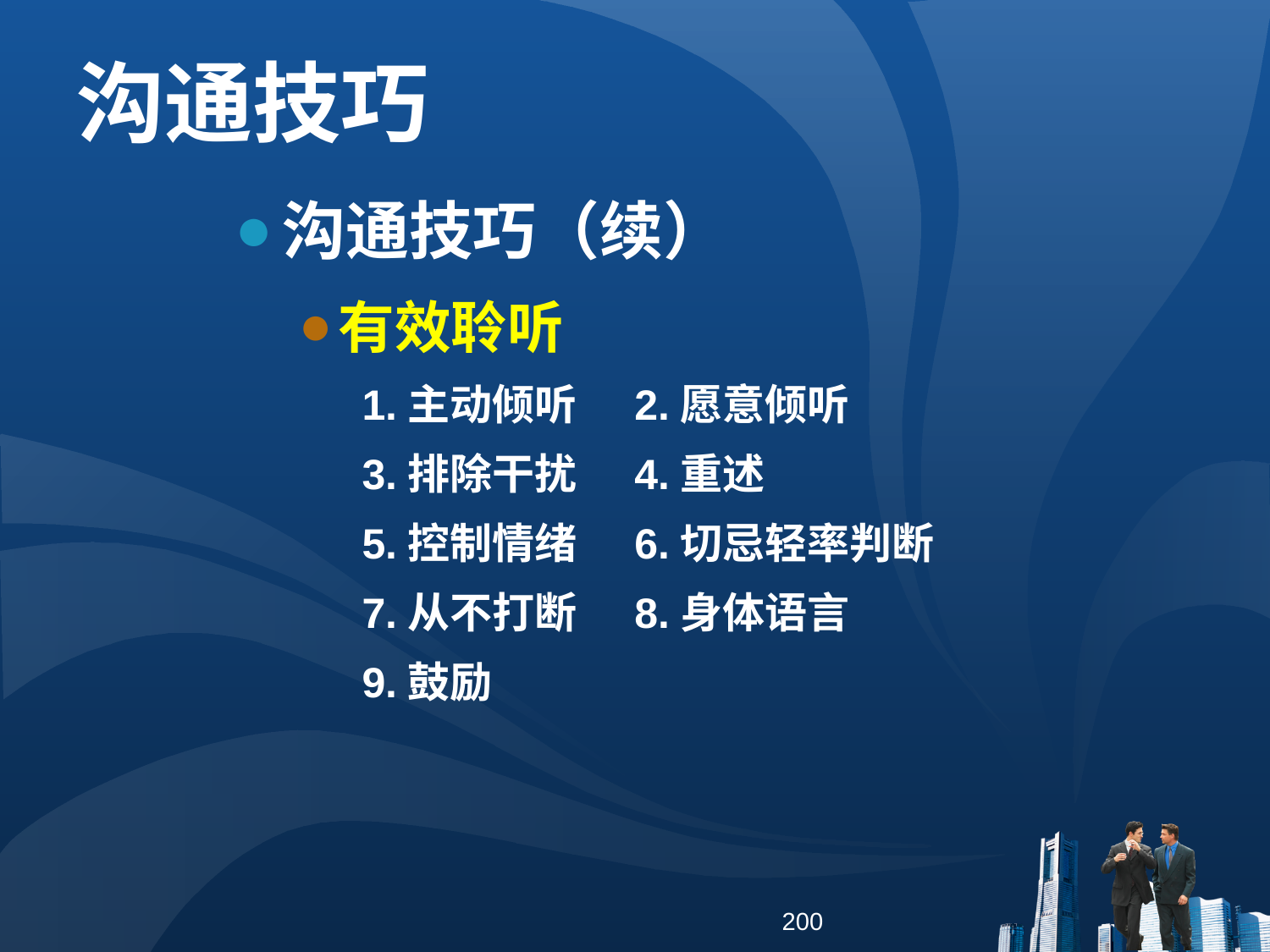

沟通技巧
沟通技巧（续）
有效聆听
1.主动倾听     2.愿意倾听
3.排除干扰     4.重述
5.控制情绪     6.切忌轻率判断
7.从不打断     8.身体语言
9.鼓励
200